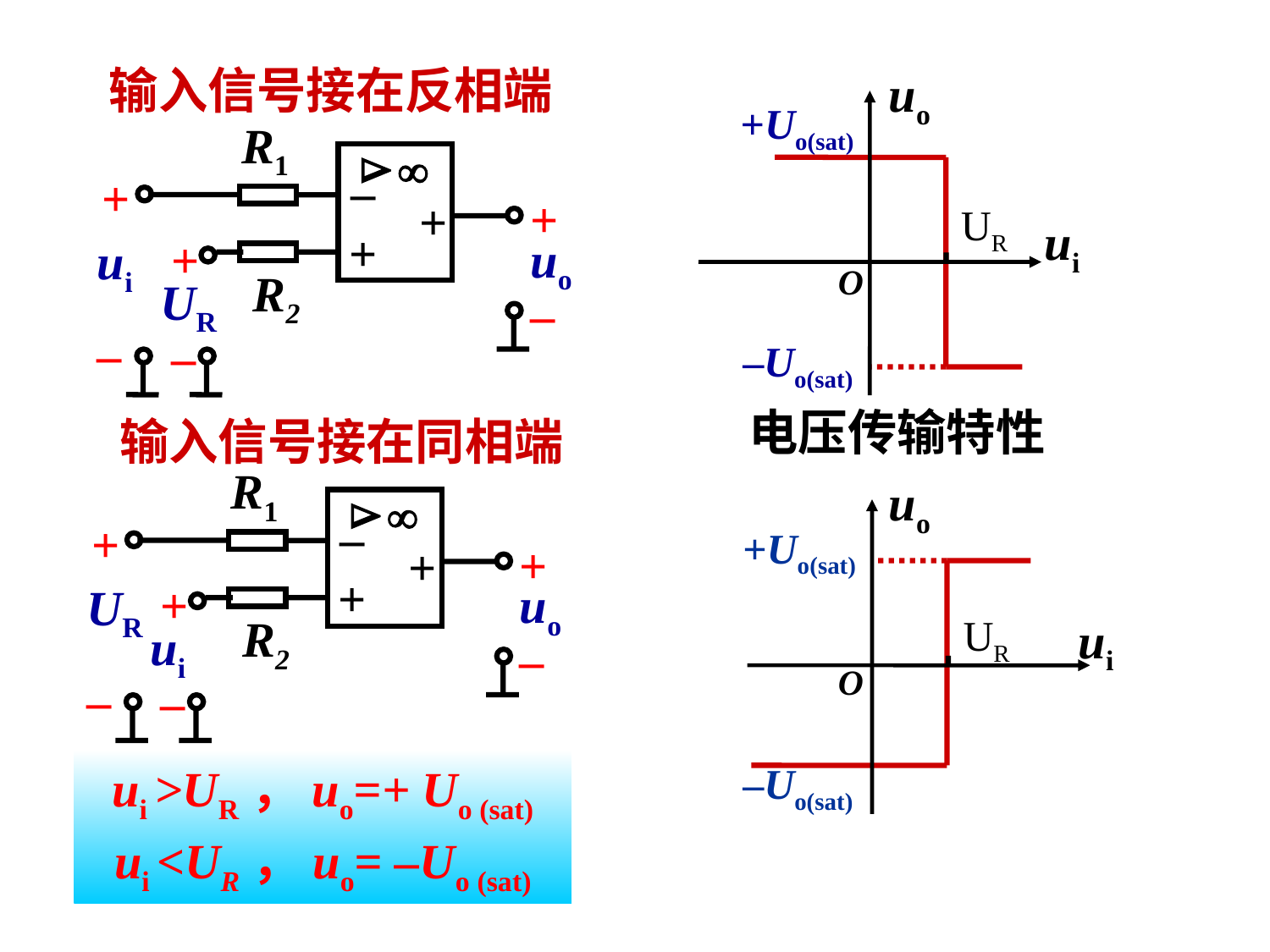

输入信号接在反相端
uo
 +Uo(sat)

UR
ui

O

–Uo(sat)
电压传输特性

R1
∞
Δ

–
+
+
+

+

+
uo
ui

R2
UR
–

–
–

输入信号接在同相端

R1
∞
Δ

–
+
+
+

+

+
uo
UR

R2
ui
–

–
–

uo

UR
ui
O

 +Uo(sat)
  –Uo(sat)

ui >UR，uo=+ Uo (sat)
ui <UR，uo= –Uo (sat)